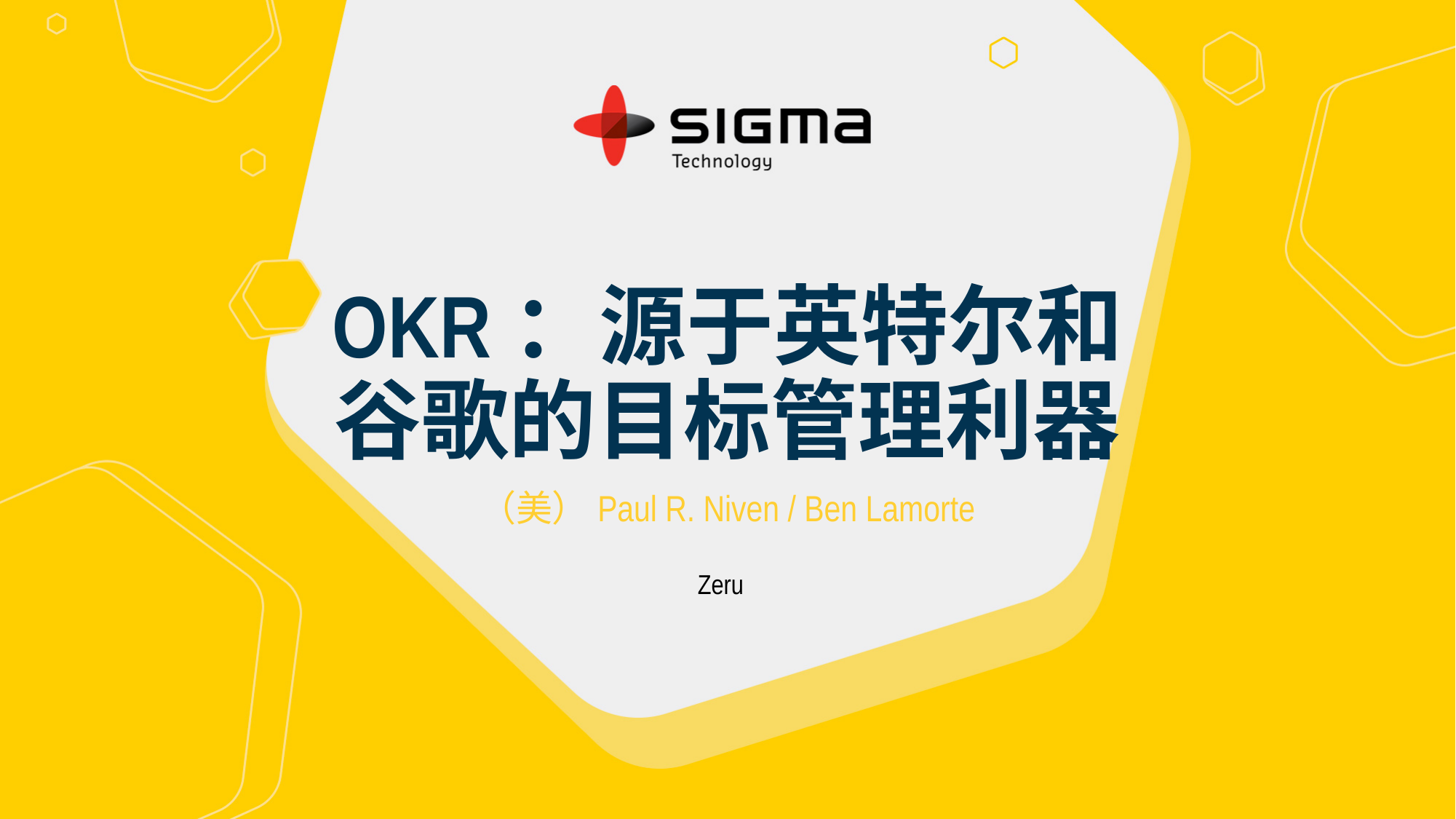

# OKR：源于英特尔和谷歌的目标管理利器
（美）Paul R. Niven / Ben Lamorte
Zeru